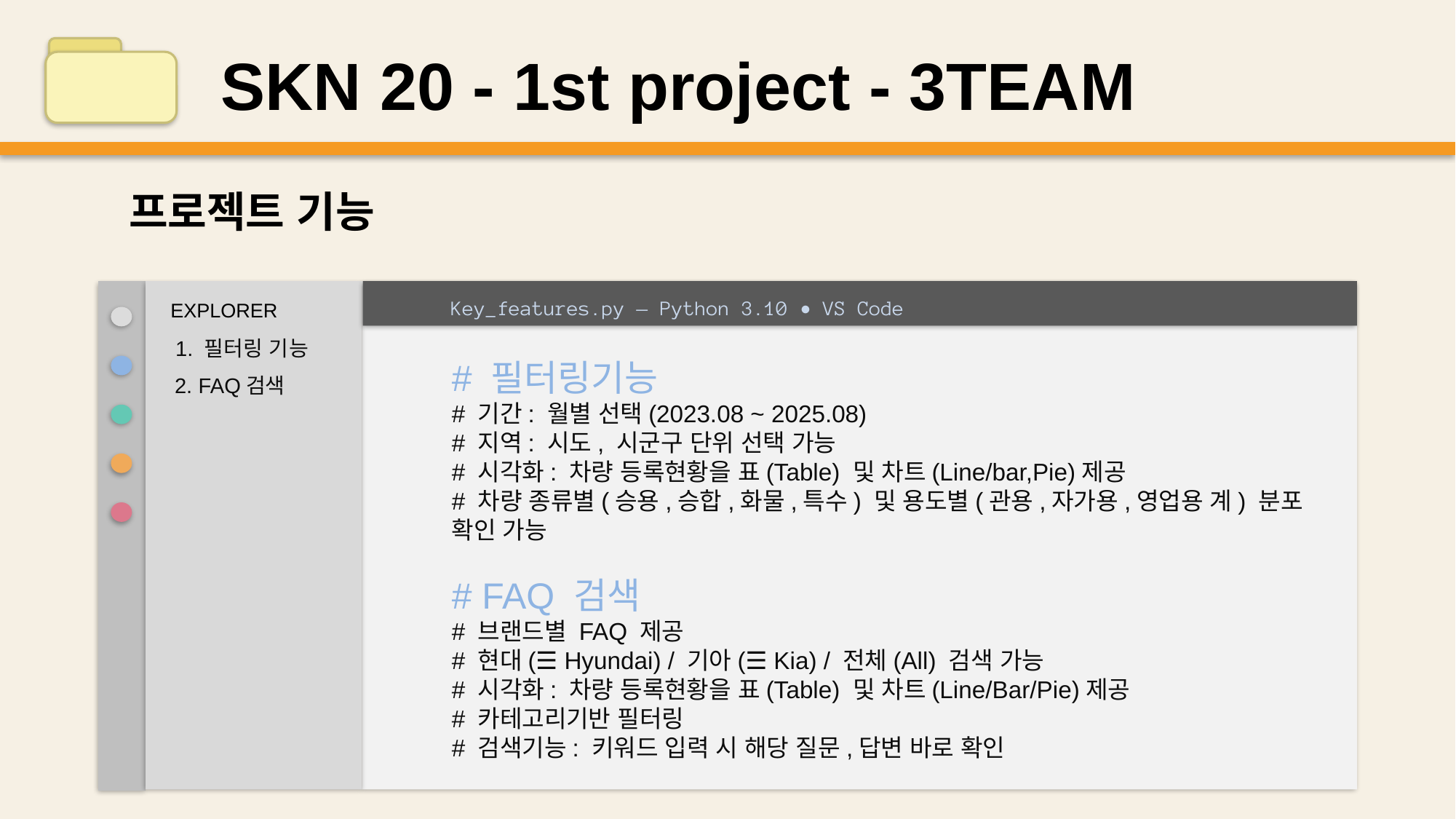

SKN 20 - 1st project - 3TEAM

프로젝트 기능

Key_features.py — Python 3.10 • VS Code
EXPLORER
1. 필터링 기능
# 필터링기능
# 기간: 월별 선택(2023.08 ~ 2025.08)
# 지역: 시도, 시군구 단위 선택 가능
# 시각화: 차량 등록현황을 표(Table) 및 차트(Line/bar,Pie)제공
# 차량 종류별(승용,승합,화물,특수) 및 용도별(관용,자가용,영업용 계) 분포 확인 가능
2. FAQ검색

# FAQ 검색
# 브랜드별 FAQ 제공
# 현대(☰ Hyundai) / 기아(☰ Kia) / 전체(All) 검색 가능
# 시각화: 차량 등록현황을 표(Table) 및 차트(Line/Bar/Pie)제공
# 카테고리기반 필터링
# 검색기능: 키워드 입력 시 해당 질문,답변 바로 확인